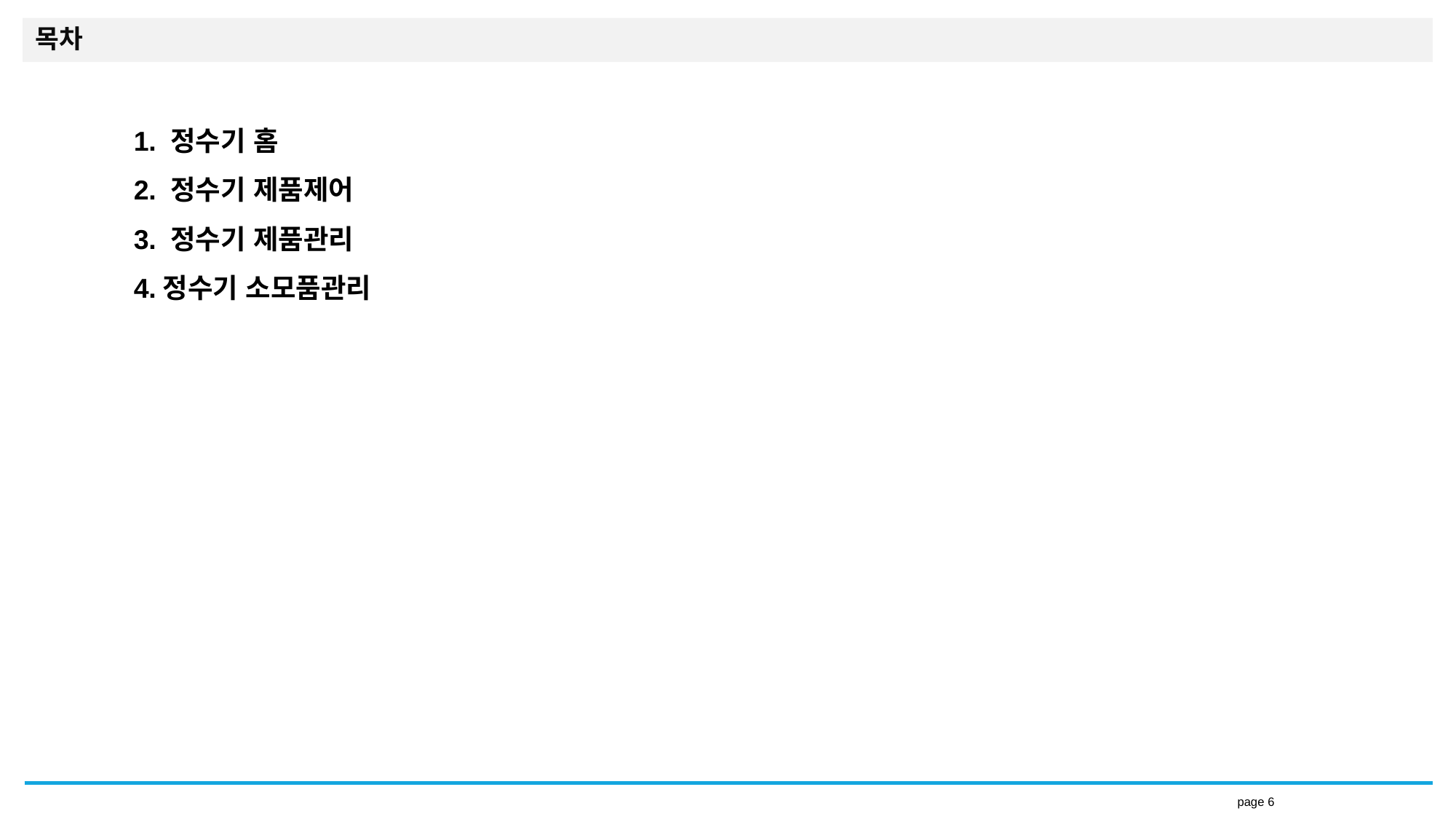

목차
1. 정수기 홈
2. 정수기 제품제어
3. 정수기 제품관리
4.정수기 소모품관리
page 6